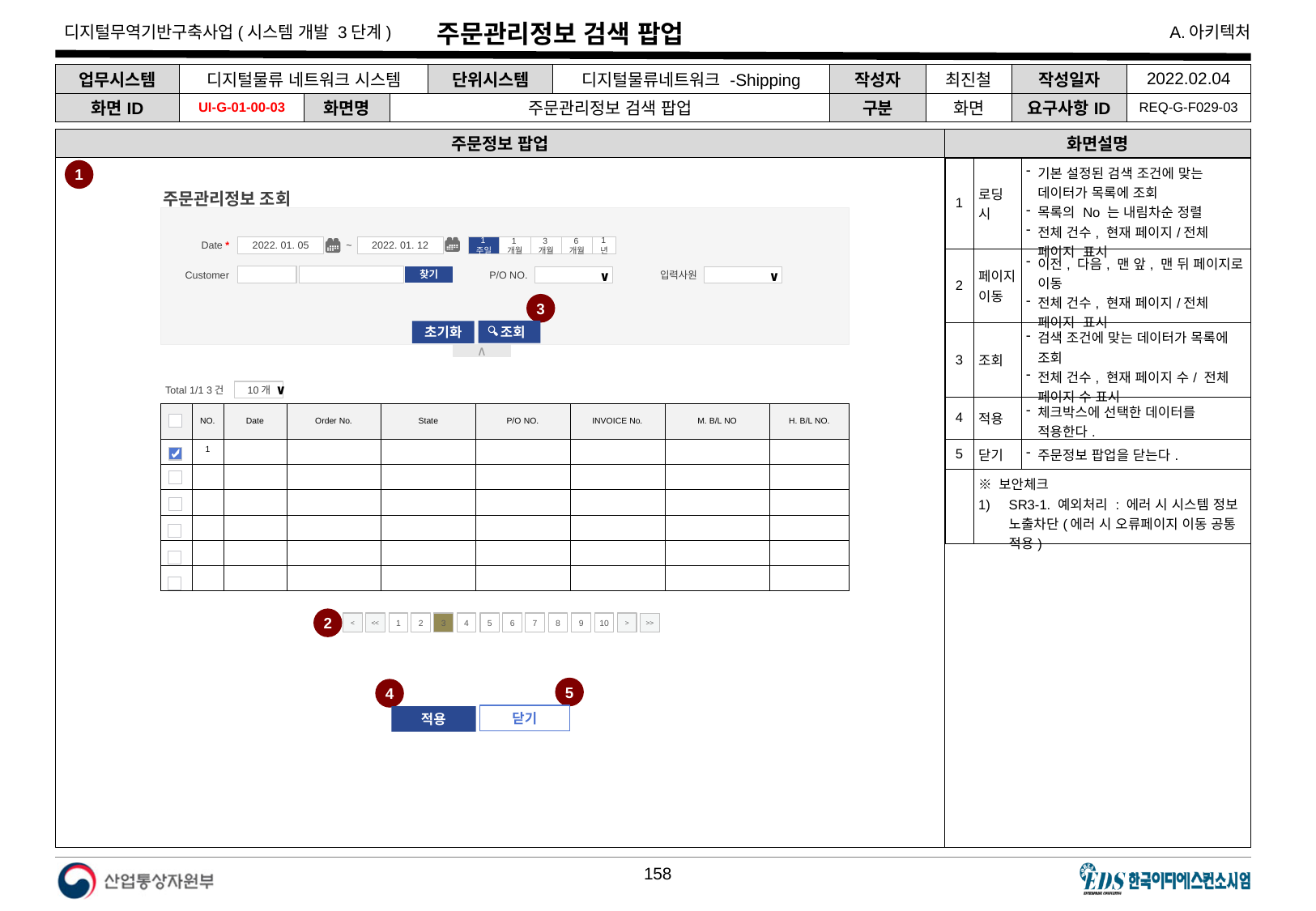

# 주문관리정보 검색 팝업
| 업무시스템 | 디지털물류 네트워크 시스템 |  |  | 단위시스템 | 디지털물류네트워크 -Shipping | 작성자 | 최진철 | 작성일자 | 2022.02.04 |
| --- | --- | --- | --- | --- | --- | --- | --- | --- | --- |
| 화면ID | UI-G-01-00-03 | 화면명 | 주문관리정보 검색 팝업 |  |  | 구분 | 화면 | 요구사항ID | REQ-G-F029-03 |
주문정보 팝업

화면설명

| 1 | 로딩 시 | 기본 설정된 검색 조건에 맞는 데이터가 목록에 조회 목록의 No 는 내림차순 정렬 전체 건수, 현재 페이지/전체 페이지 표시 |
| --- | --- | --- |
| 2 | 페이지 이동 | 이전, 다음, 맨 앞, 맨 뒤 페이지로 이동 전체 건수, 현재 페이지/전체 페이지 표시 |
| 3 | 조회 | 검색 조건에 맞는 데이터가 목록에 조회 전체 건수, 현재 페이지 수/ 전체 페이지 수 표시 |
| 4 | 적용 | 체크박스에 선택한 데이터를 적용한다. |
| 5 | 닫기 | 주문정보 팝업을 닫는다. |
|  | ※ 보안체크 SR3-1. 예외처리 : 에러 시 시스템 정보 노출차단(에러 시 오류페이지 이동 공통 적용) |  |
1
주문관리정보 조회

Date *
1주일
2022. 01. 05
~
2022. 01. 12

1년
1개월
6개월
3개월
Customer
P/O NO.

∨
입력사원

∨

찾기
3
 조회

초기화
∧
Total 1/1 3건
10개
∨
|  | NO. | Date | Order No. | State | P/O NO. | INVOICE No. | M. B/L NO | H. B/L NO. |
| --- | --- | --- | --- | --- | --- | --- | --- | --- |
|  | 1 |  |  |  |  |  |  |  |
|  |  |  |  |  |  |  |  |  |
|  |  |  |  |  |  |  |  |  |
|  |  |  |  |  |  |  |  |  |
|  |  |  |  |  |  |  |  |  |
|  |  |  |  |  |  |  |  |  |

2
<
<<
1
2
3
4
5
6
7
8
9
10
>
>>
5
4
닫기
적용
다음 장에 이어서